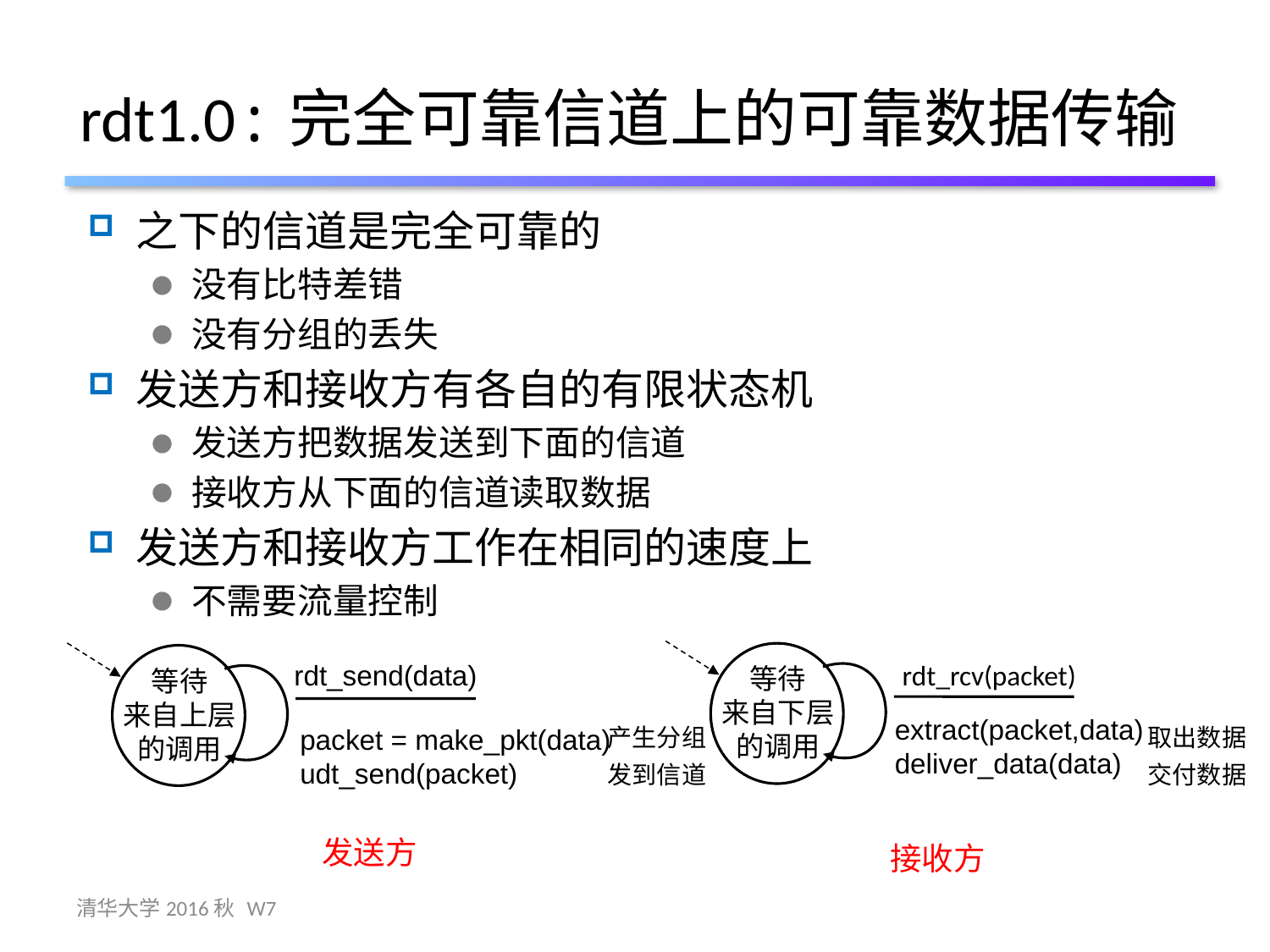

# rdt1.0:完全可靠信道上的可靠数据传输
之下的信道是完全可靠的
没有比特差错
没有分组的丢失
发送方和接收方有各自的有限状态机
发送方把数据发送到下面的信道
接收方从下面的信道读取数据
发送方和接收方工作在相同的速度上
不需要流量控制

rdt_send(data)
rdt_rcv(packet)
等待
来自下层的调用
等待
来自上层的调用

extract(packet,data)
deliver_data(data)
packet = make_pkt(data)
udt_send(packet)
产生分组
取出数据
发到信道
交付数据
发送方
接收方
清华大学2016秋 W7
5